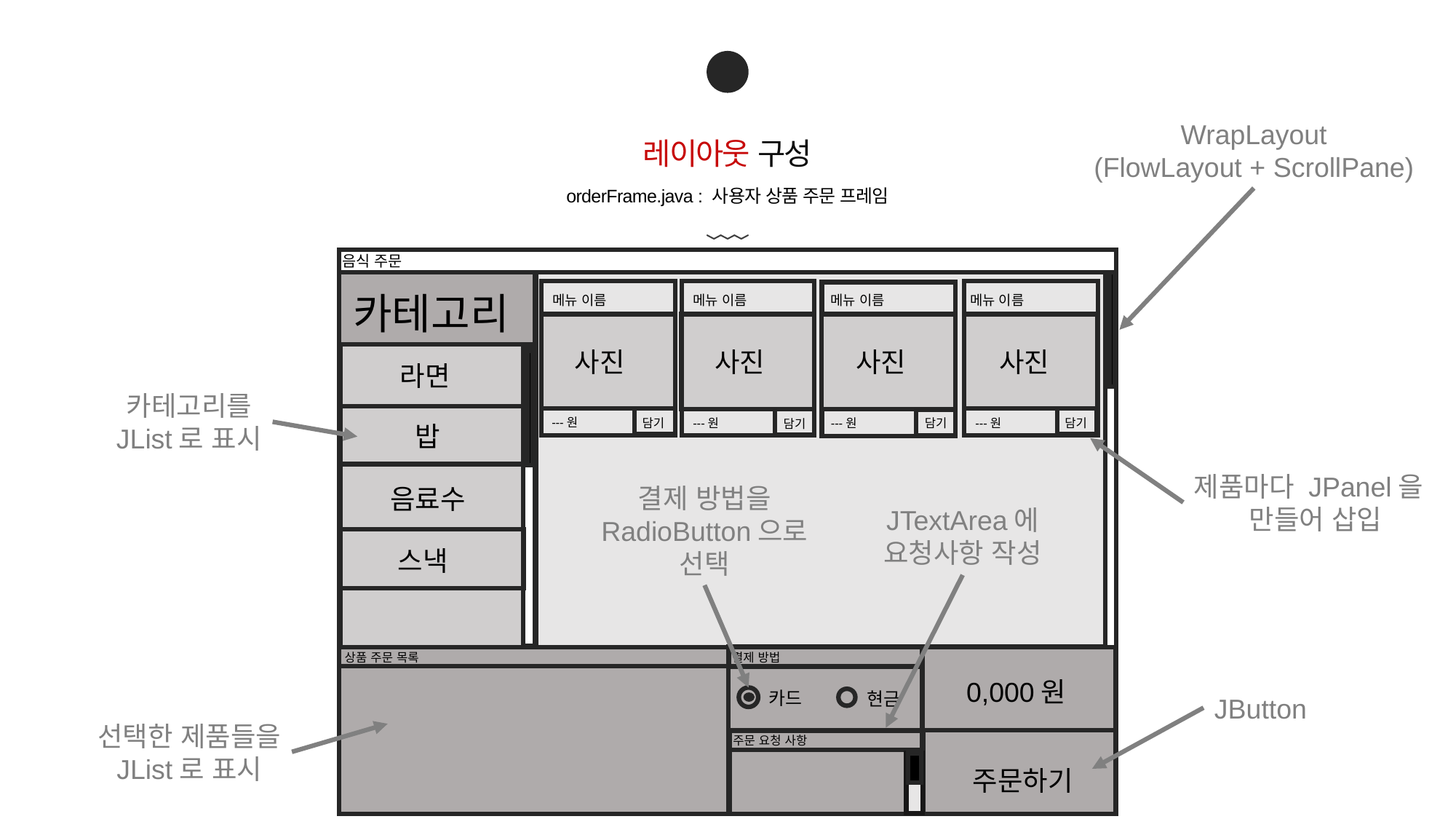

03
WrapLayout
(FlowLayout + ScrollPane)
레이아웃 구성
orderFrame.java : 사용자 상품 주문 프레임
음식 주문

카테고리

메뉴 이름
메뉴 이름
메뉴 이름
메뉴 이름

사진
사진
사진
사진

     라면
카테고리를
JList로 표시

---원

담기
담기
담기
---원
---원
---원
담기
       밥
제품마다 JPanel을
 만들어 삽입
결제 방법을
RadioButton으로
선택
    음료수
JTextArea에
요청사항 작성

     스낵
결제 방법
상품 주문 목록

0,000원
카드
현금
JButton

선택한 제품들을
JList로 표시
주문 요청 사항

주문하기